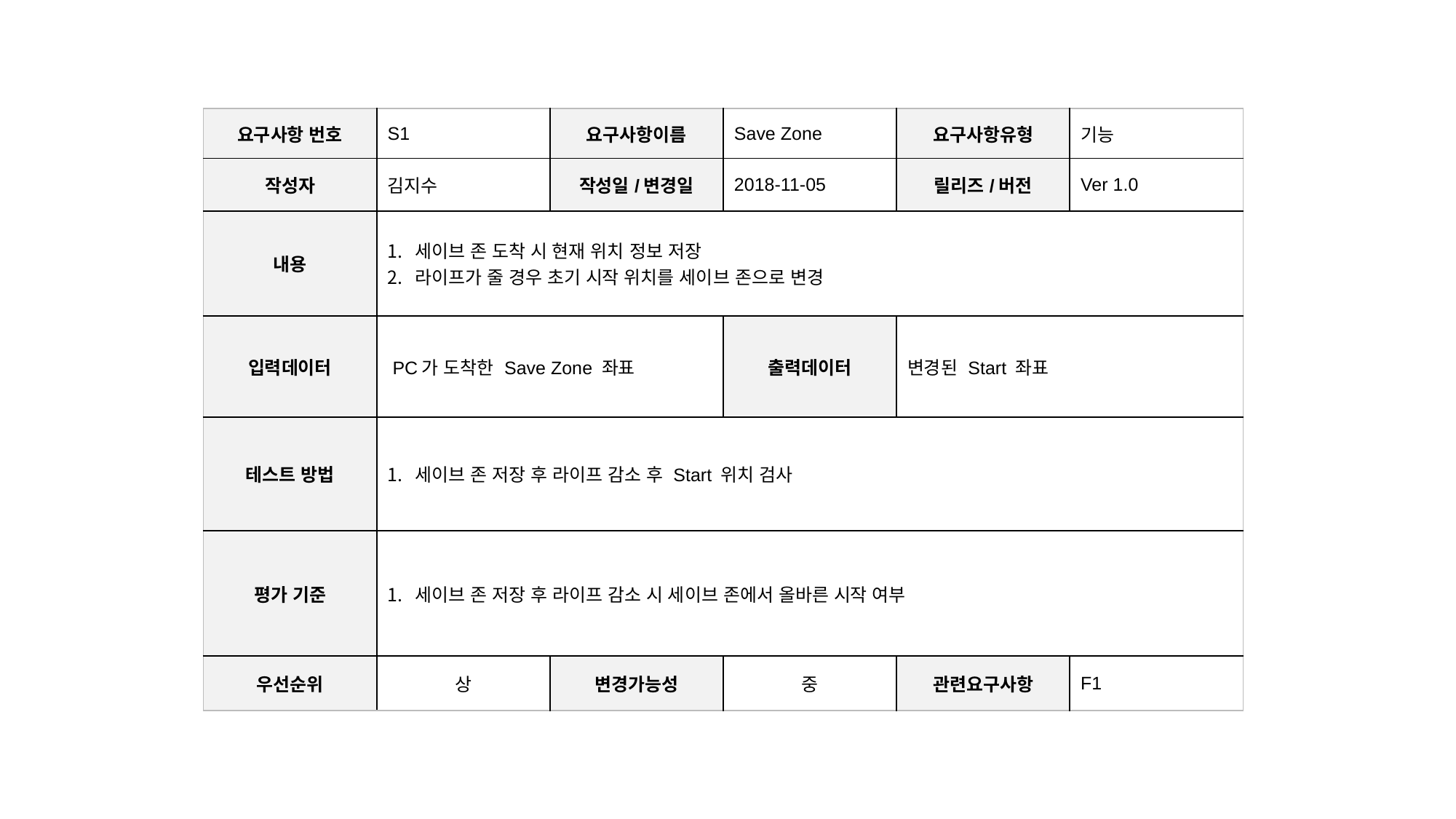

| 요구사항 번호 | S1 | 요구사항이름 | Save Zone | 요구사항유형 | 기능 |
| --- | --- | --- | --- | --- | --- |
| 작성자 | 김지수 | 작성일/변경일 | 2018-11-05 | 릴리즈/버전 | Ver 1.0 |
| 내용 | 세이브 존 도착 시 현재 위치 정보 저장 라이프가 줄 경우 초기 시작 위치를 세이브 존으로 변경 |  |  |  |  |
| 입력데이터 | PC가 도착한 Save Zone 좌표 |  | 출력데이터 | 변경된 Start 좌표 |  |
| 테스트 방법 | 세이브 존 저장 후 라이프 감소 후 Start 위치 검사 |  |  |  |  |
| 평가 기준 | 세이브 존 저장 후 라이프 감소 시 세이브 존에서 올바른 시작 여부 |  |  |  |  |
| 우선순위 | 상 | 변경가능성 | 중 | 관련요구사항 | F1 |